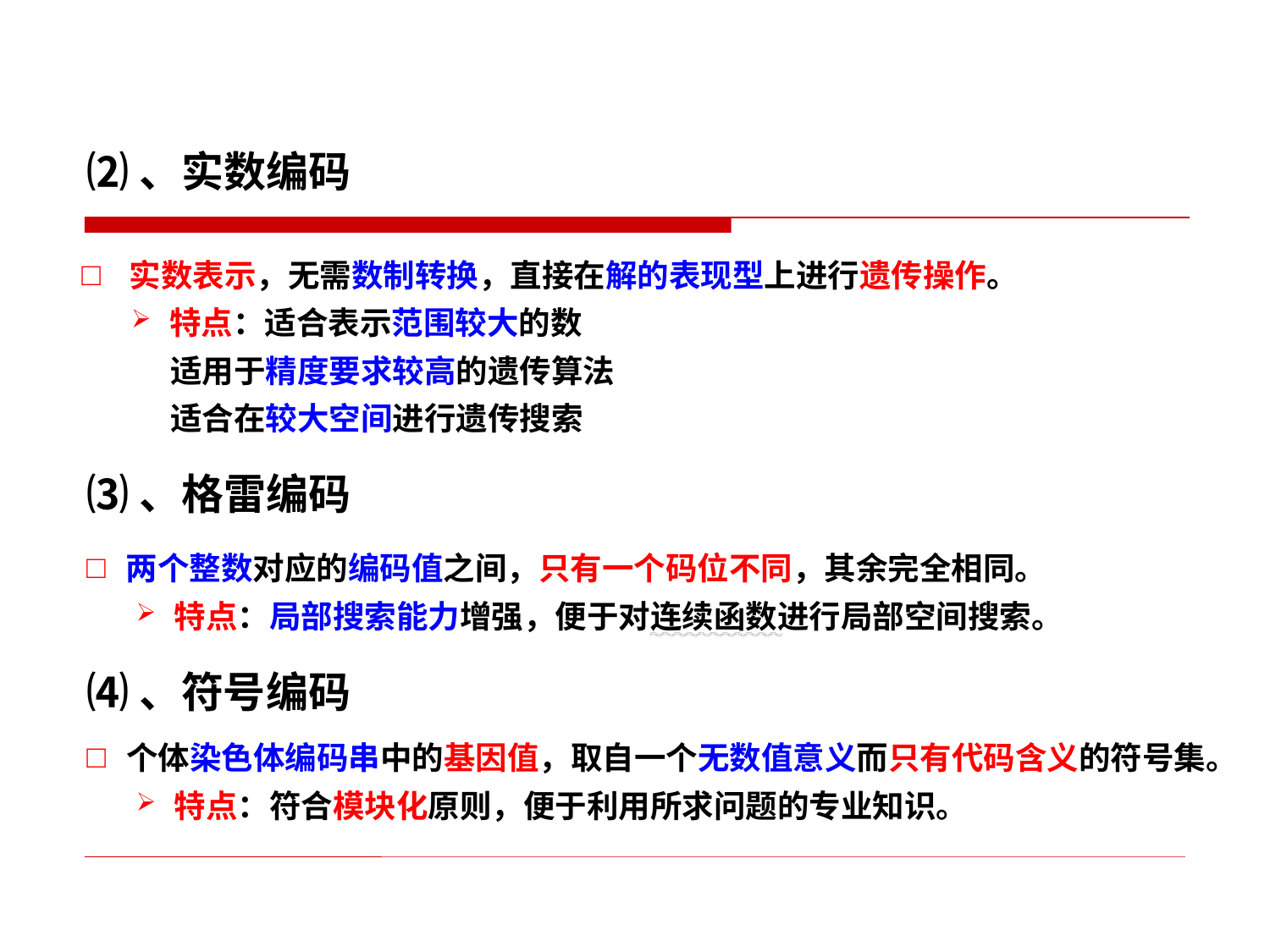

⑵、实数编码
实数表示，无需数制转换，直接在解的表现型上进行遗传操作。
特点：适合表示范围较大的数
            适用于精度要求较高的遗传算法
            适合在较大空间进行遗传搜索
⑶、格雷编码
两个整数对应的编码值之间，只有一个码位不同，其余完全相同。
特点：局部搜索能力增强，便于对连续函数进行局部空间搜索。
⑷、符号编码
个体染色体编码串中的基因值，取自一个无数值意义而只有代码含义的符号集。
特点：符合模块化原则，便于利用所求问题的专业知识。